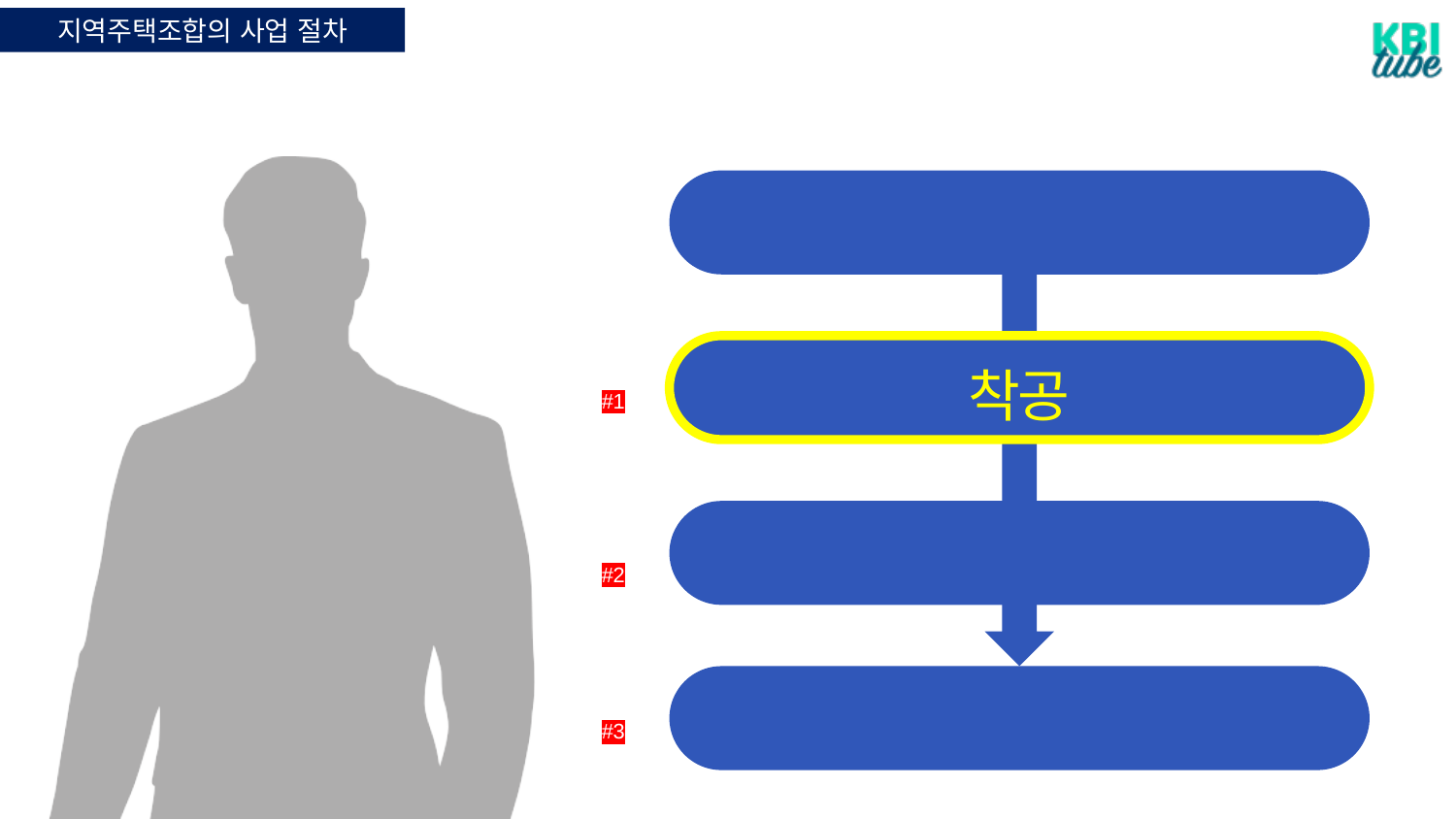

지역주택조합의 사업 절차
철거

착공
#1
입주자 모집 승인
-
#2
청산 및 조합 해산
#3
강사: 그게 끝나면 아까 말씀드린 대로 #1 착공 그다음에 #2 입주자 승인 그다음에 또 일반 분양자 선정하고 분양 신청하는 거 받고 분양 어떤 이벤트를 하고 그다음에 입주를 하고 착공이 돼서 이제 준공이 되면 그러고 나서 #3 모든 것들이 다 끝나는 청산 해산 절차까지 가지는 게 바로 사업 절차입니다.